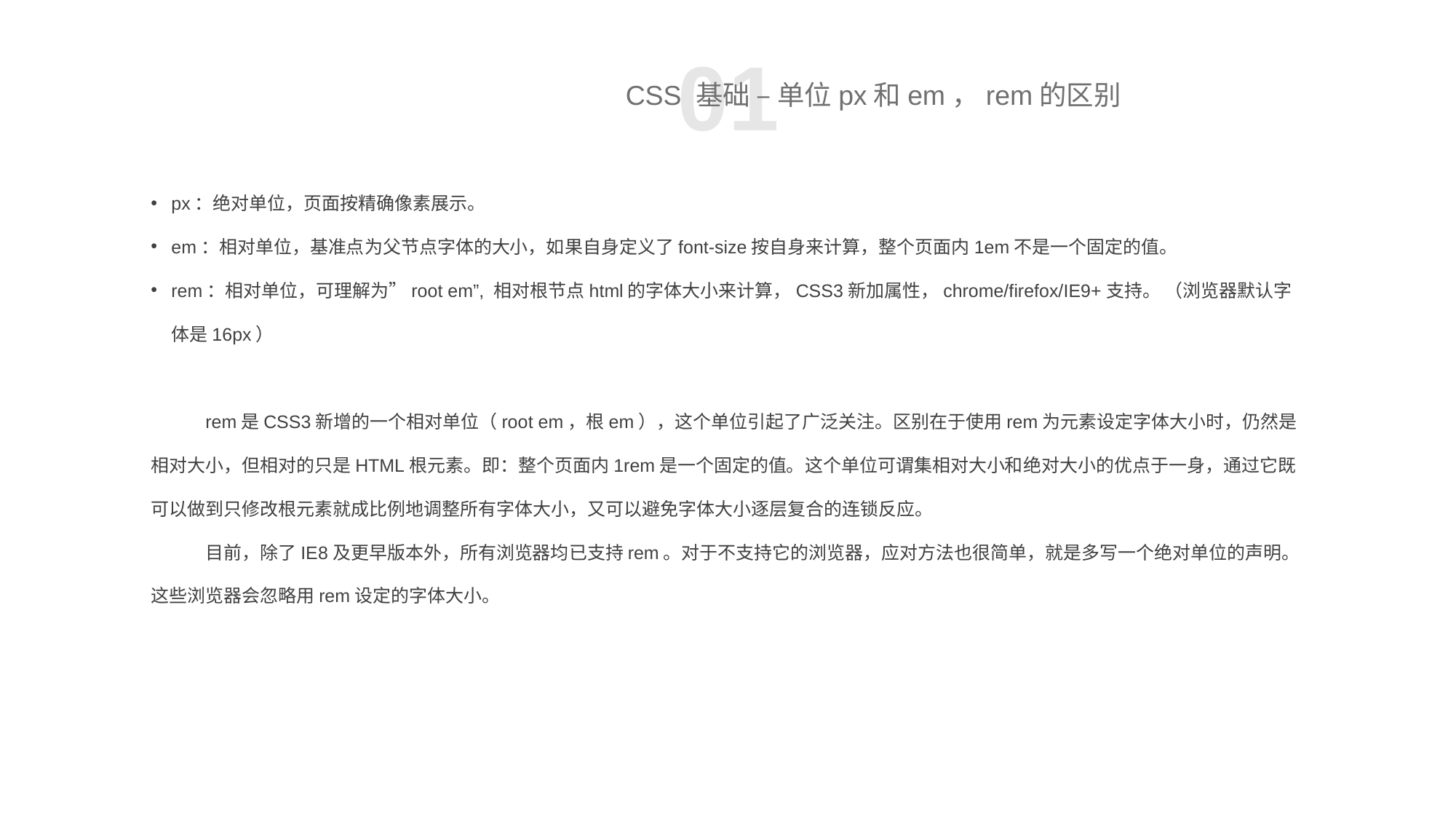

01
CSS 基础 – 单位px和em，rem的区别

px：绝对单位，页面按精确像素展示。
em：相对单位，基准点为父节点字体的大小，如果自身定义了font-size按自身来计算，整个页面内1em不是一个固定的值。
rem：相对单位，可理解为”root em”, 相对根节点html的字体大小来计算，CSS3新加属性，chrome/firefox/IE9+支持。 （浏览器默认字体是16px）

rem是CSS3新增的一个相对单位（root em，根em），这个单位引起了广泛关注。区别在于使用rem为元素设定字体大小时，仍然是相对大小，但相对的只是HTML根元素。即：整个页面内1rem是一个固定的值。这个单位可谓集相对大小和绝对大小的优点于一身，通过它既可以做到只修改根元素就成比例地调整所有字体大小，又可以避免字体大小逐层复合的连锁反应。
目前，除了IE8及更早版本外，所有浏览器均已支持rem。对于不支持它的浏览器，应对方法也很简单，就是多写一个绝对单位的声明。这些浏览器会忽略用rem设定的字体大小。